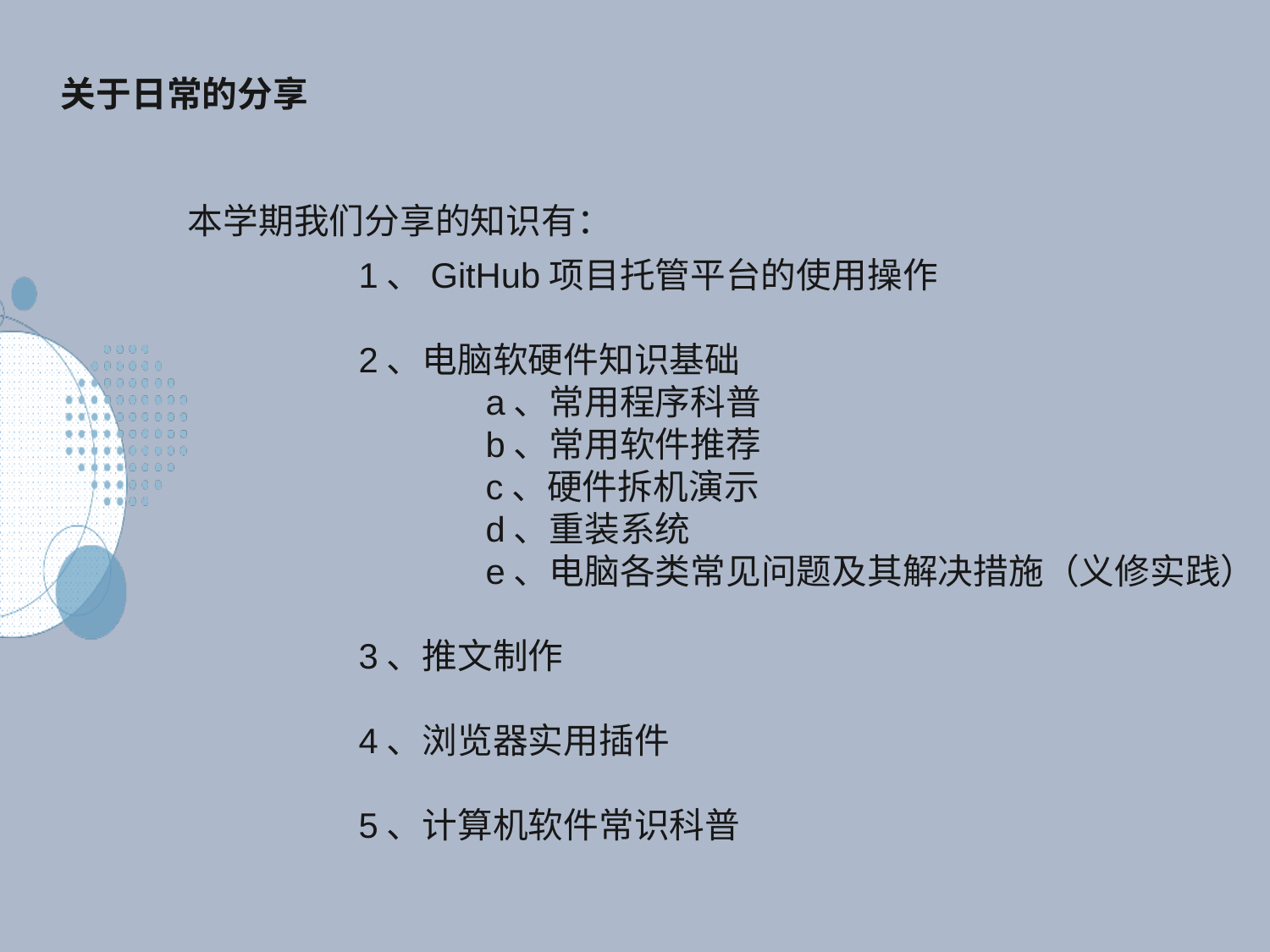

关于日常的分享

	本学期我们分享的知识有：

1、GitHub项目托管平台的使用操作

2、电脑软硬件知识基础
	a、常用程序科普
	b、常用软件推荐
	c、硬件拆机演示
	d、重装系统
	e、电脑各类常见问题及其解决措施（义修实践）

3、推文制作

4、浏览器实用插件

5、计算机软件常识科普